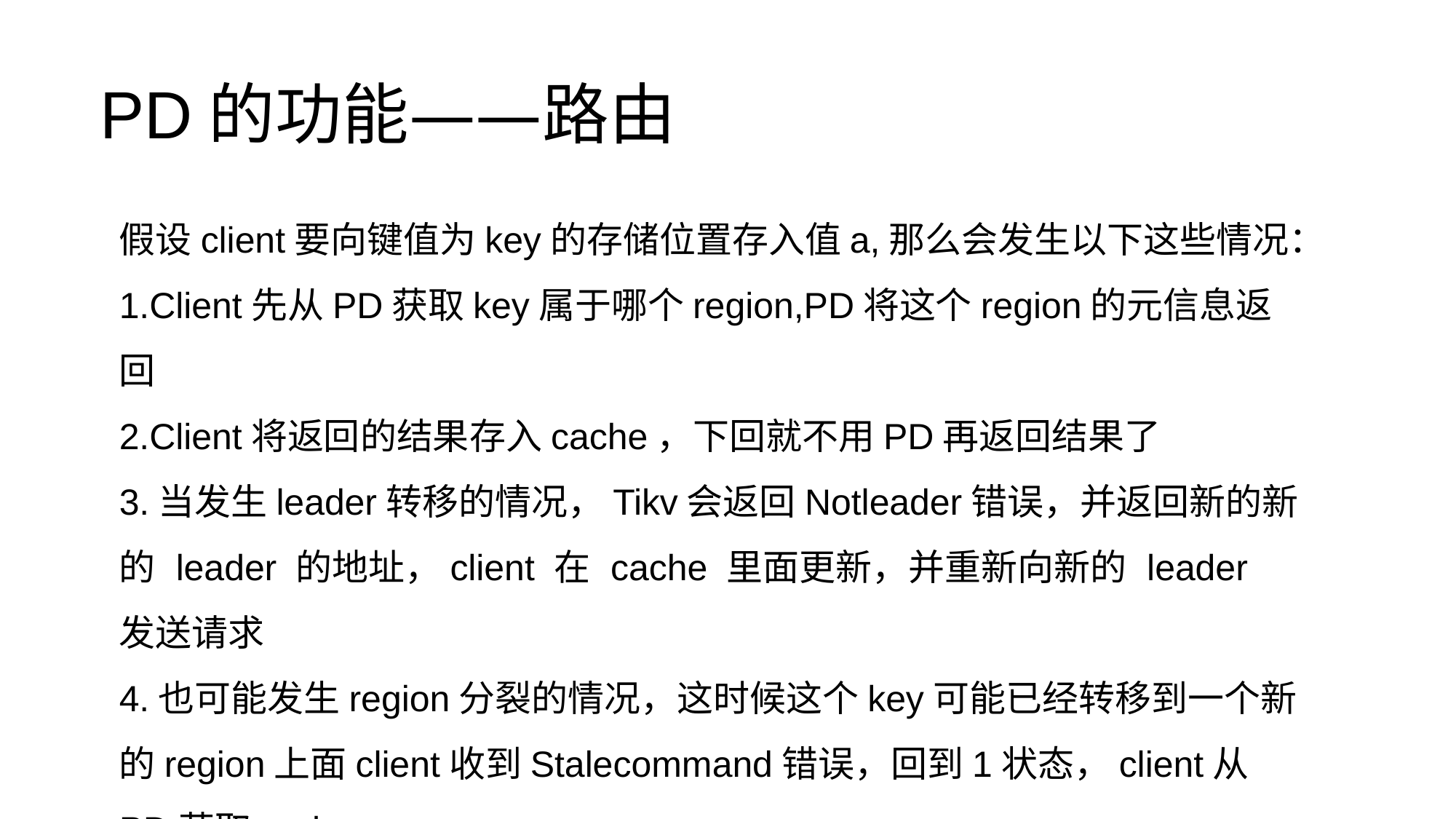

# PD的功能——路由
假设client要向键值为key的存储位置存入值a,那么会发生以下这些情况：
1.Client先从PD获取key属于哪个region,PD将这个region的元信息返回
2.Client将返回的结果存入cache，下回就不用PD再返回结果了
3.当发生leader转移的情况，Tikv会返回Notleader错误，并返回新的新的 leader 的地址，client 在 cache 里面更新，并重新向新的 leader 发送请求
4.也可能发生region分裂的情况，这时候这个key可能已经转移到一个新的region上面client收到Stalecommand错误，回到1状态，client从PD获取region